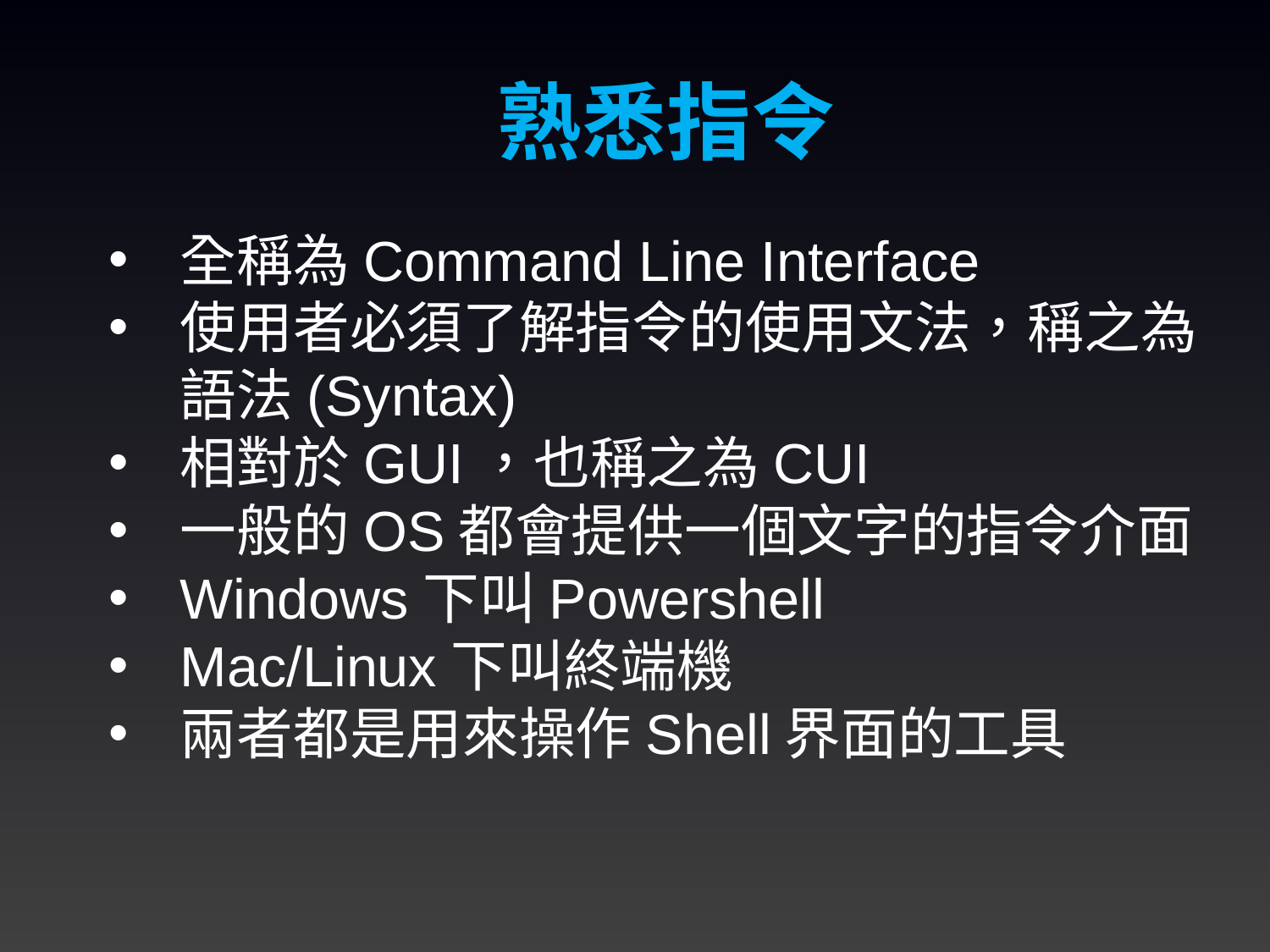

熟悉指令
全稱為Command Line Interface
使用者必須了解指令的使用文法，稱之為語法(Syntax)
相對於GUI，也稱之為CUI
一般的OS都會提供一個文字的指令介面
Windows下叫Powershell
Mac/Linux下叫終端機
兩者都是用來操作Shell界面的工具